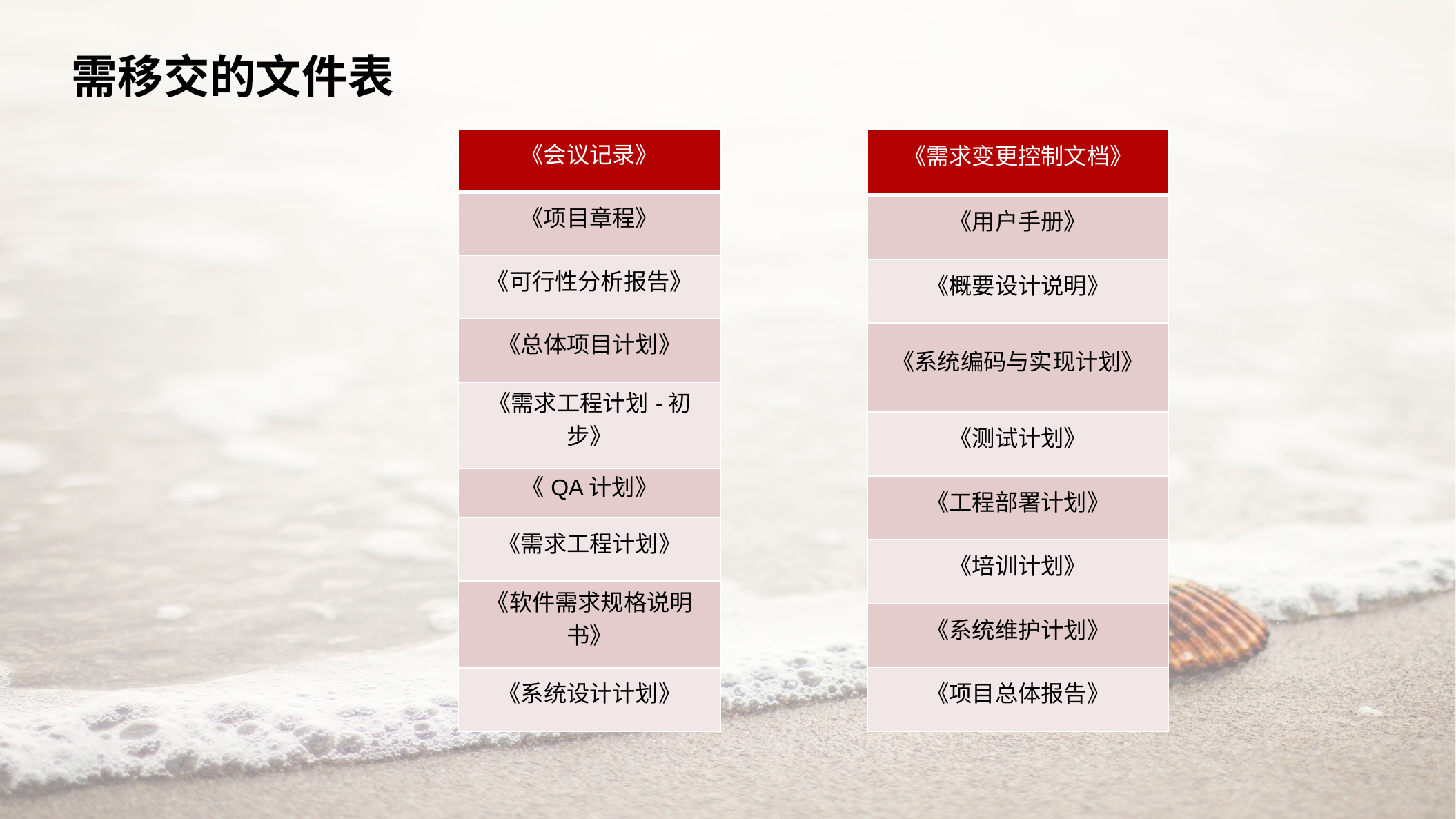

需移交的文件表
| 《会议记录》 |
| --- |
| 《项目章程》 |
| 《可行性分析报告》 |
| 《总体项目计划》 |
| 《需求工程计划-初步》 |
| 《QA计划》 |
| 《需求工程计划》 |
| 《软件需求规格说明书》 |
| 《系统设计计划》 |
| 《需求变更控制文档》 |
| --- |
| 《用户手册》 |
| 《概要设计说明》 |
| 《系统编码与实现计划》 |
| 《测试计划》 |
| 《工程部署计划》 |
| 《培训计划》 |
| 《系统维护计划》 |
| 《项目总体报告》 |